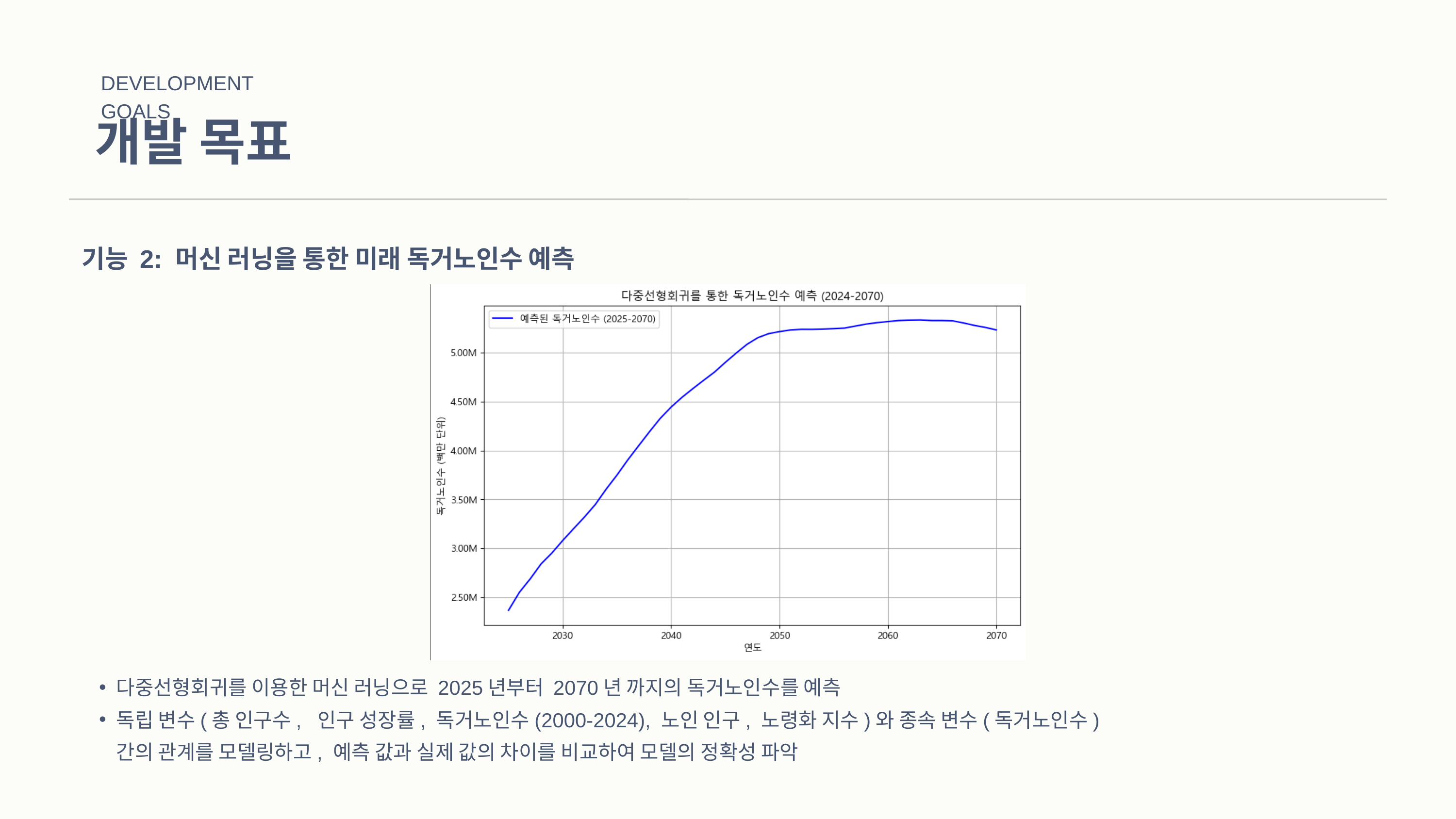

DEVELOPMENT GOALS
개발 목표

기능 2: 머신 러닝을 통한 미래 독거노인수 예측

다중선형회귀를 이용한 머신 러닝으로 2025년부터 2070년 까지의 독거노인수를 예측
독립 변수(총 인구수,  인구 성장률, 독거노인수(2000-2024), 노인 인구, 노령화 지수)와 종속 변수(독거노인수) 간의 관계를 모델링하고, 예측 값과 실제 값의 차이를 비교하여 모델의 정확성 파악